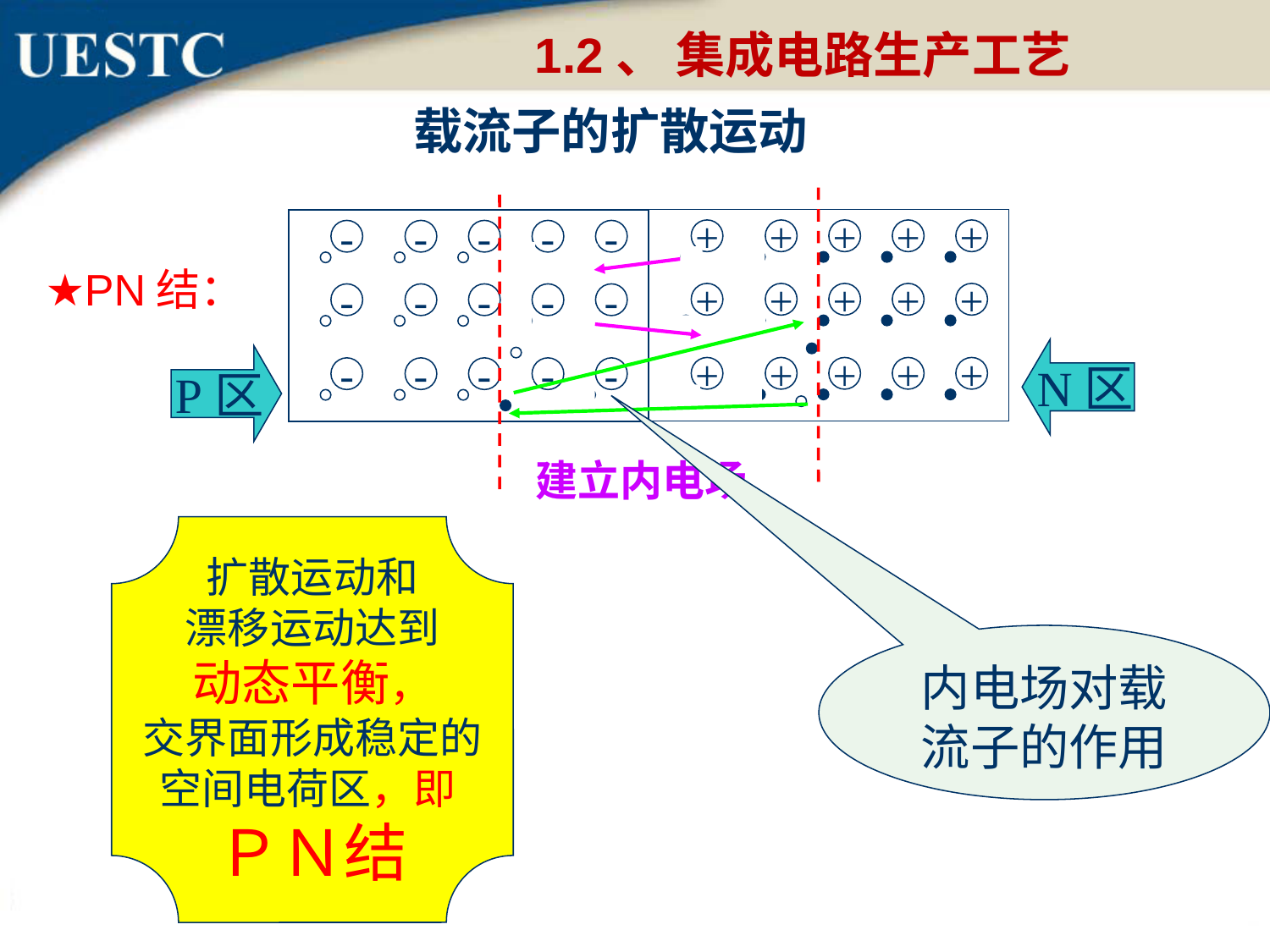

1.2、 集成电路生产工艺
载流子的扩散运动

+
+
+
+
+

+
+
+
+
+

+
+
+
+
+

-
-
-
-
-

-
-
-
-
-

-
-
-
-
-

★PN结：

N区
P区

建立内电场
扩散运动和
漂移运动达到
动态平衡，
交界面形成稳定的
空间电荷区，即
ＰＮ结
内电场对载流子的作用